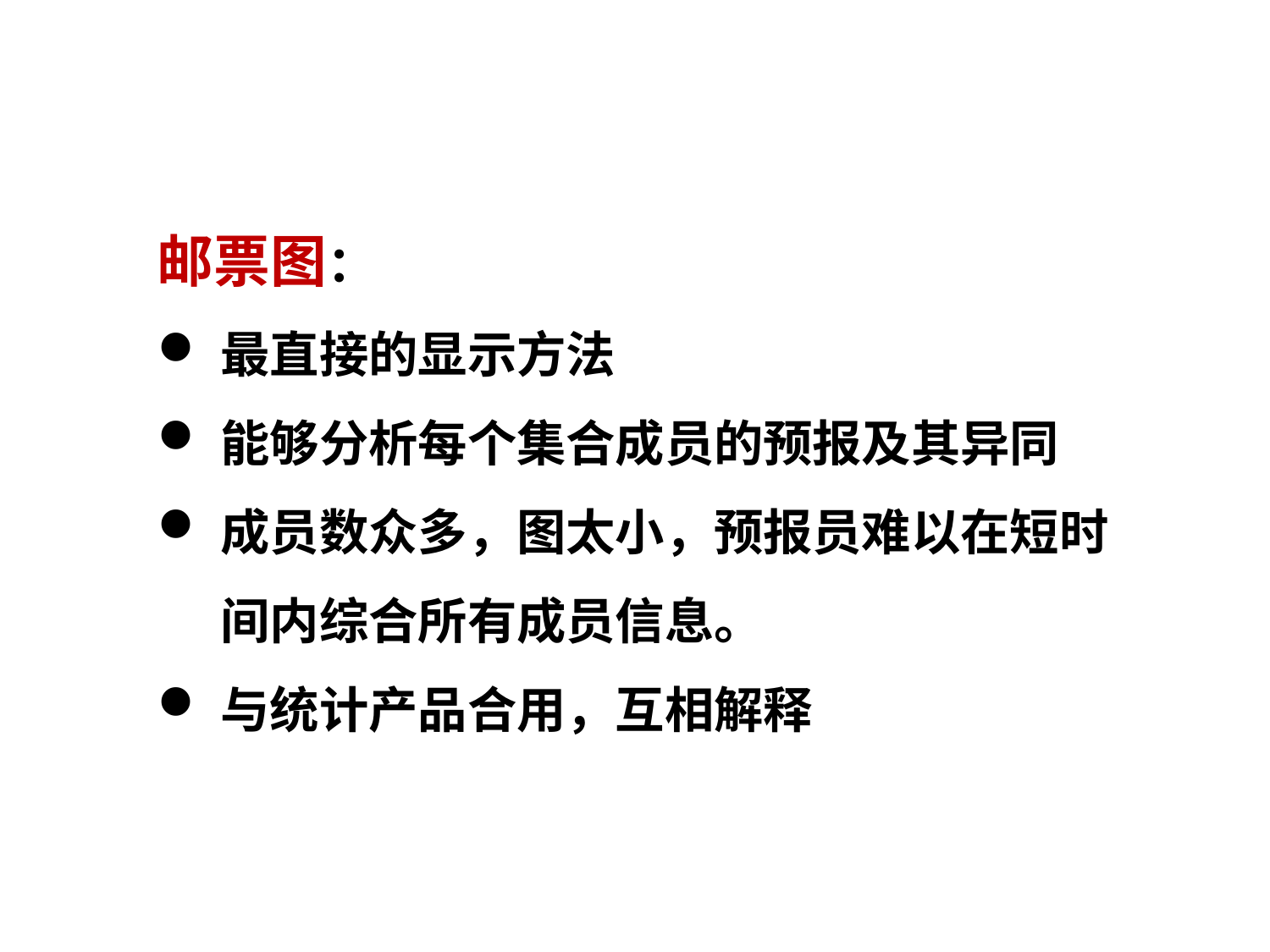

邮票图：
最直接的显示方法
能够分析每个集合成员的预报及其异同
成员数众多，图太小，预报员难以在短时间内综合所有成员信息。
与统计产品合用，互相解释